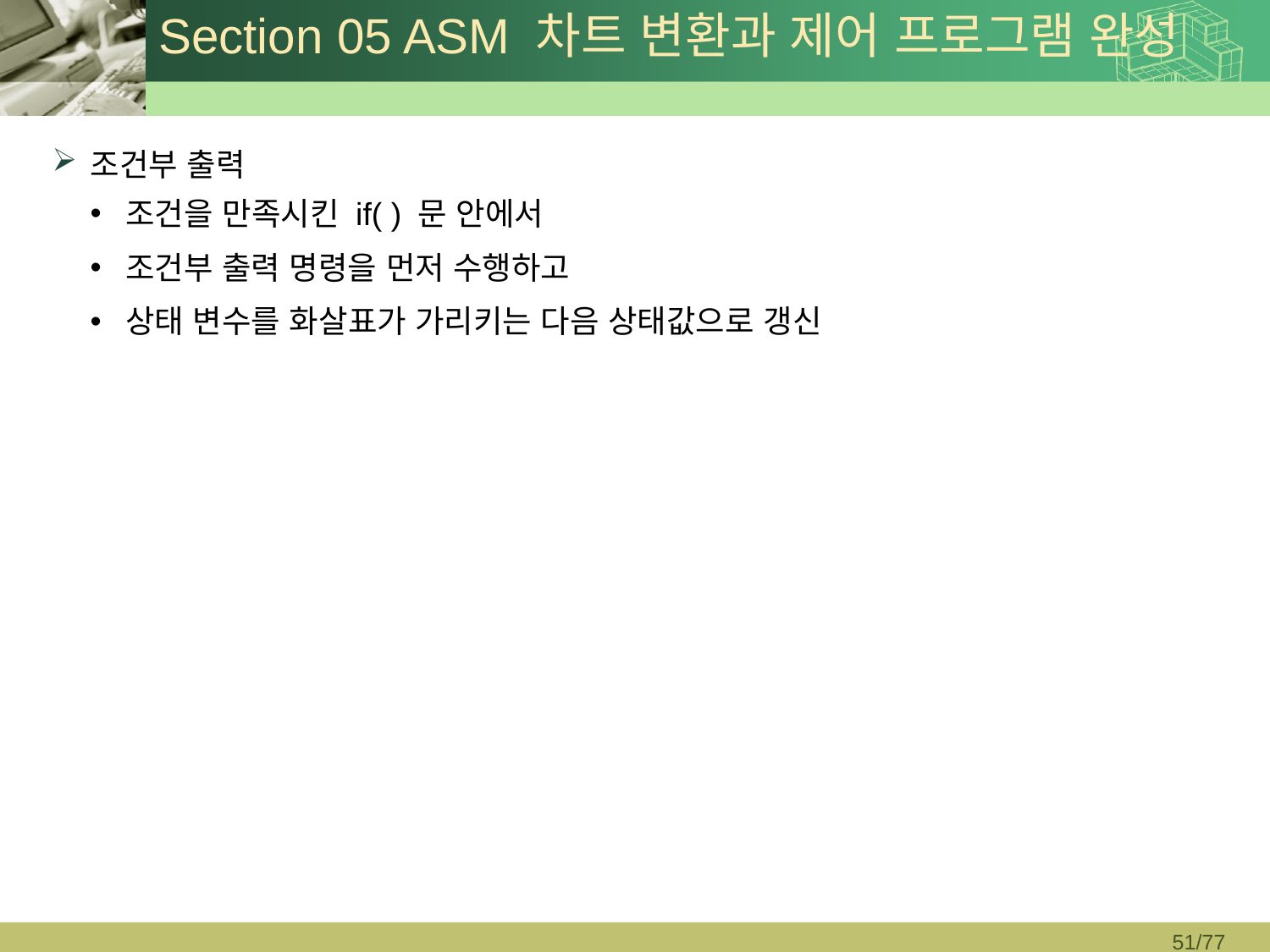

# Section 05 ASM 차트 변환과 제어 프로그램 완성
조건부 출력
조건을 만족시킨 if( ) 문 안에서
조건부 출력 명령을 먼저 수행하고
상태 변수를 화살표가 가리키는 다음 상태값으로 갱신